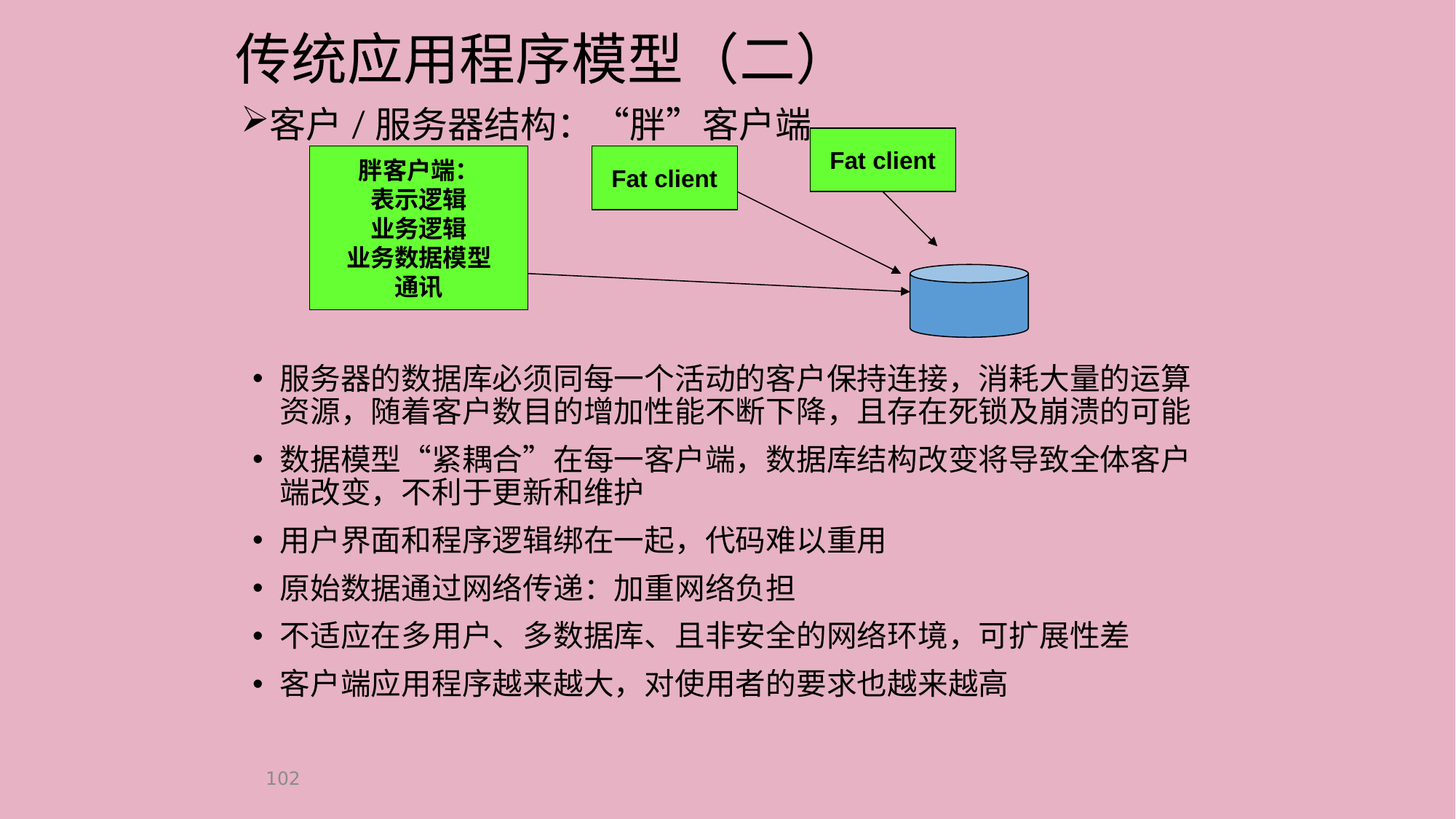

# 传统应用程序模型（二）
客户/服务器结构：“胖”客户端
Fat client
胖客户端：
表示逻辑
业务逻辑
业务数据模型
通讯
Fat client

服务器的数据库必须同每一个活动的客户保持连接，消耗大量的运算资源，随着客户数目的增加性能不断下降，且存在死锁及崩溃的可能
数据模型“紧耦合”在每一客户端，数据库结构改变将导致全体客户端改变，不利于更新和维护
用户界面和程序逻辑绑在一起，代码难以重用
原始数据通过网络传递：加重网络负担
不适应在多用户、多数据库、且非安全的网络环境，可扩展性差
客户端应用程序越来越大，对使用者的要求也越来越高
102